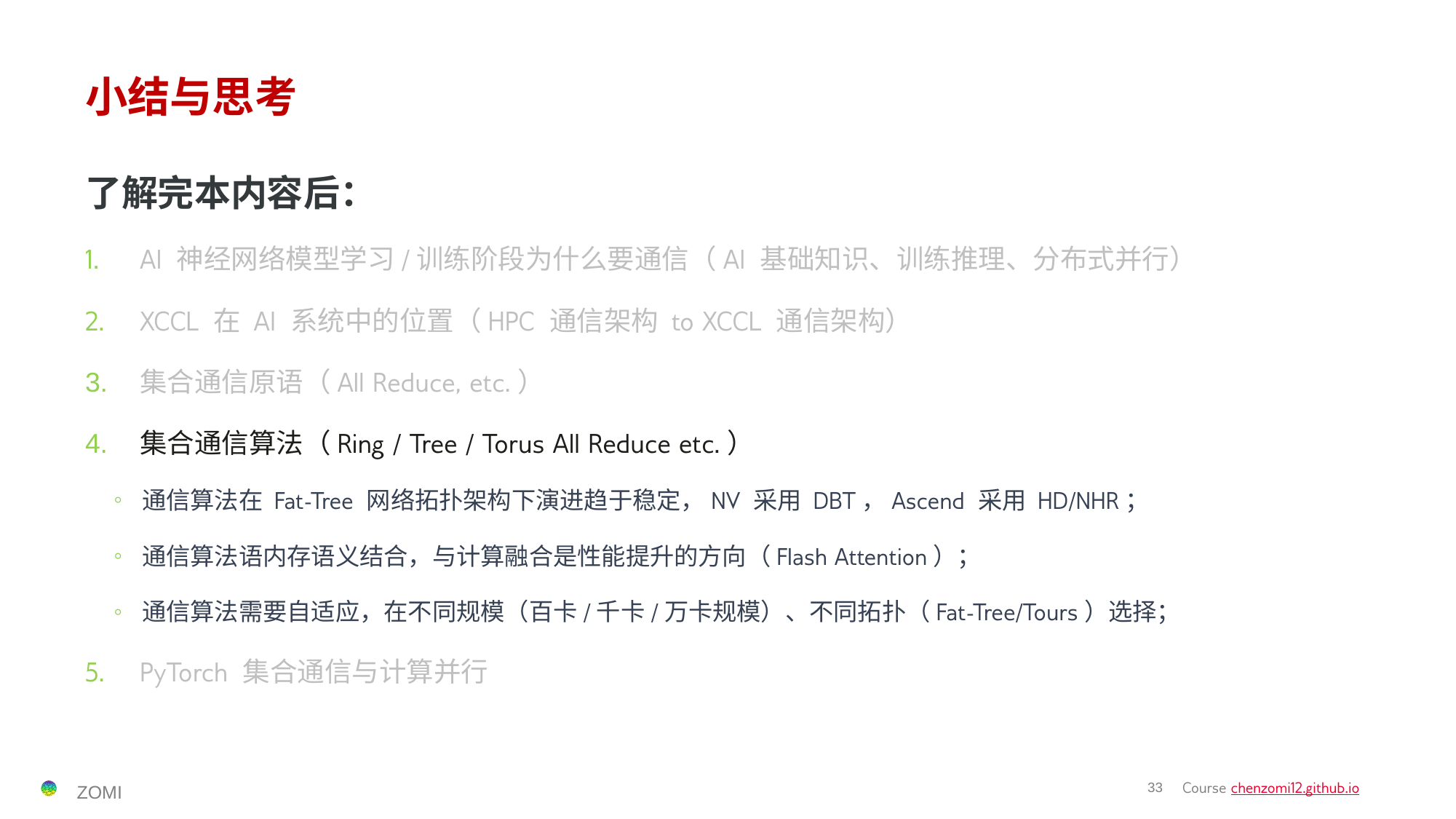

# 小结与思考
了解完本内容后：
AI 神经网络模型学习/训练阶段为什么要通信（AI 基础知识、训练推理、分布式并行）
XCCL 在 AI 系统中的位置（HPC 通信架构 to XCCL 通信架构）
集合通信原语（All Reduce, etc.）
集合通信算法（Ring / Tree / Torus All Reduce etc.）
通信算法在 Fat-Tree 网络拓扑架构下演进趋于稳定，NV 采用 DBT，Ascend 采用 HD/NHR；
通信算法语内存语义结合，与计算融合是性能提升的方向（Flash Attention）；
通信算法需要自适应，在不同规模（百卡/千卡/万卡规模）、不同拓扑（Fat-Tree/Tours）选择；
PyTorch 集合通信与计算并行